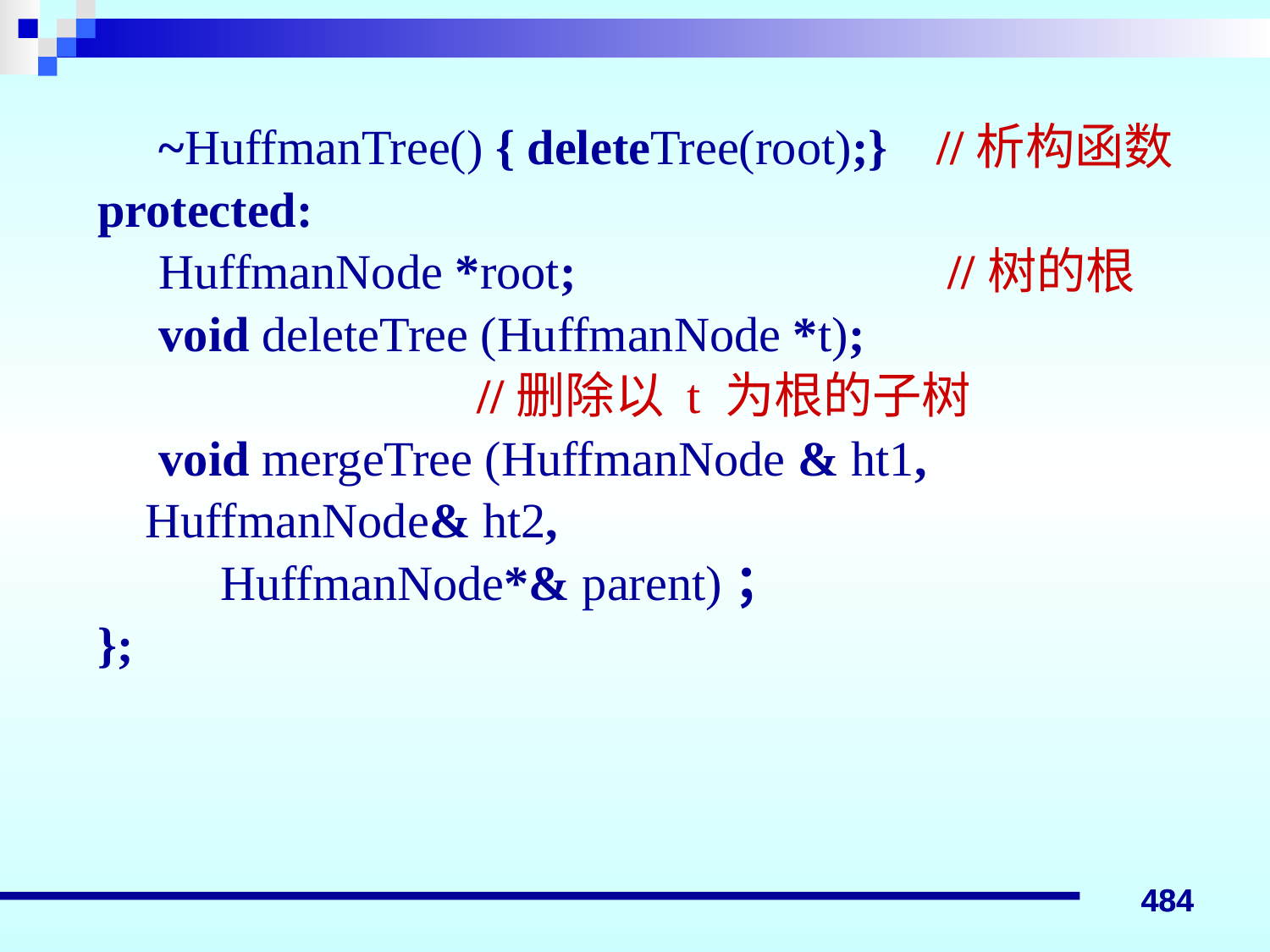

~HuffmanTree() { deleteTree(root);}    //析构函数
protected:
     HuffmanNode *root;	                        //树的根
     void deleteTree (HuffmanNode *t);			                                //删除以 t 为根的子树
     void mergeTree (HuffmanNode & ht1, 		HuffmanNode& ht2,
          HuffmanNode*& parent)；
};
484
484